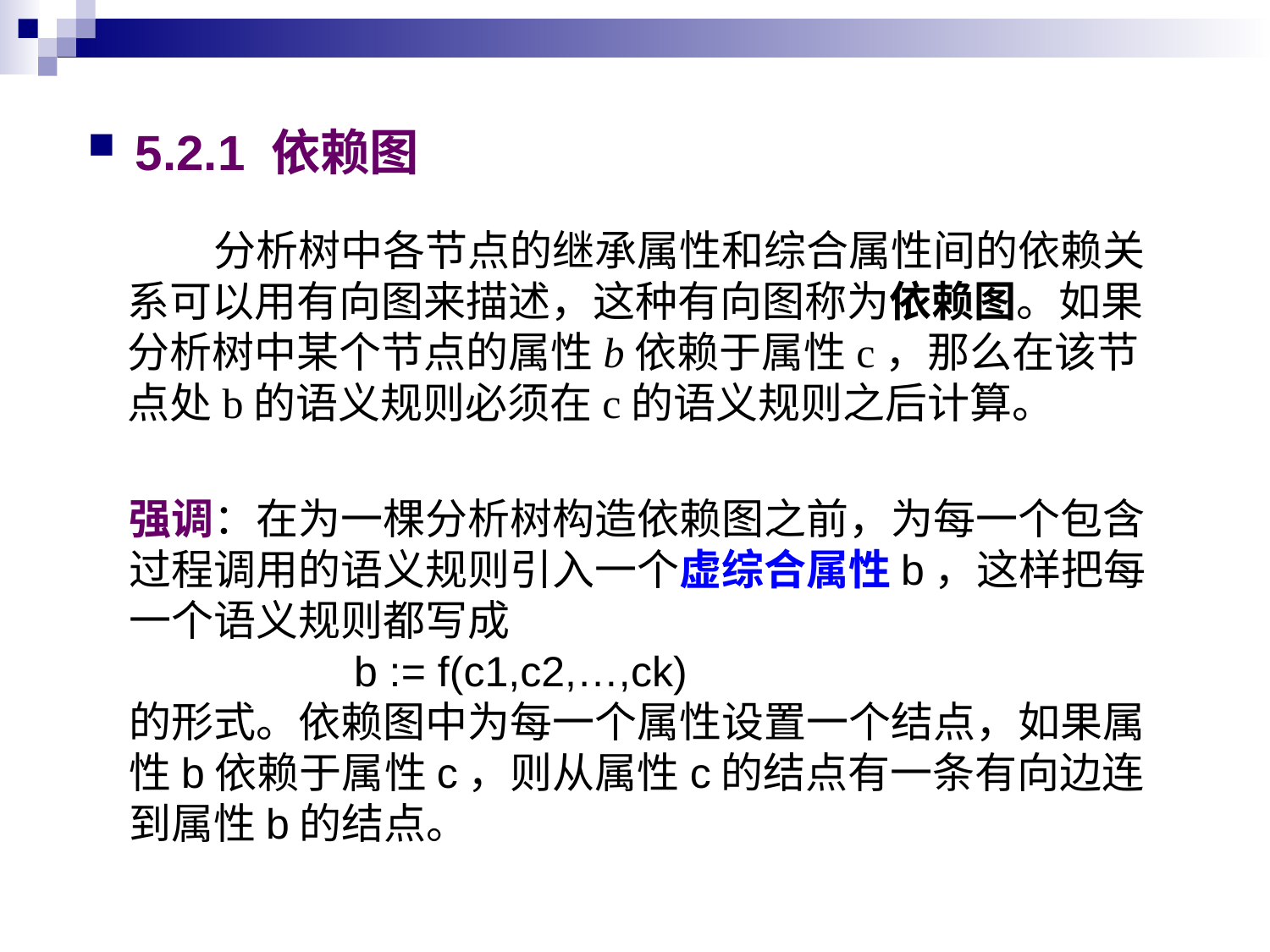

5.2.1 依赖图
        分析树中各节点的继承属性和综合属性间的依赖关系可以用有向图来描述，这种有向图称为依赖图。如果分析树中某个节点的属性b依赖于属性c，那么在该节点处b的语义规则必须在c的语义规则之后计算。
强调：在为一棵分析树构造依赖图之前，为每一个包含过程调用的语义规则引入一个虚综合属性b，这样把每一个语义规则都写成
                   b := f(c1,c2,…,ck)
的形式。依赖图中为每一个属性设置一个结点，如果属性b依赖于属性c，则从属性c的结点有一条有向边连到属性b的结点。
25